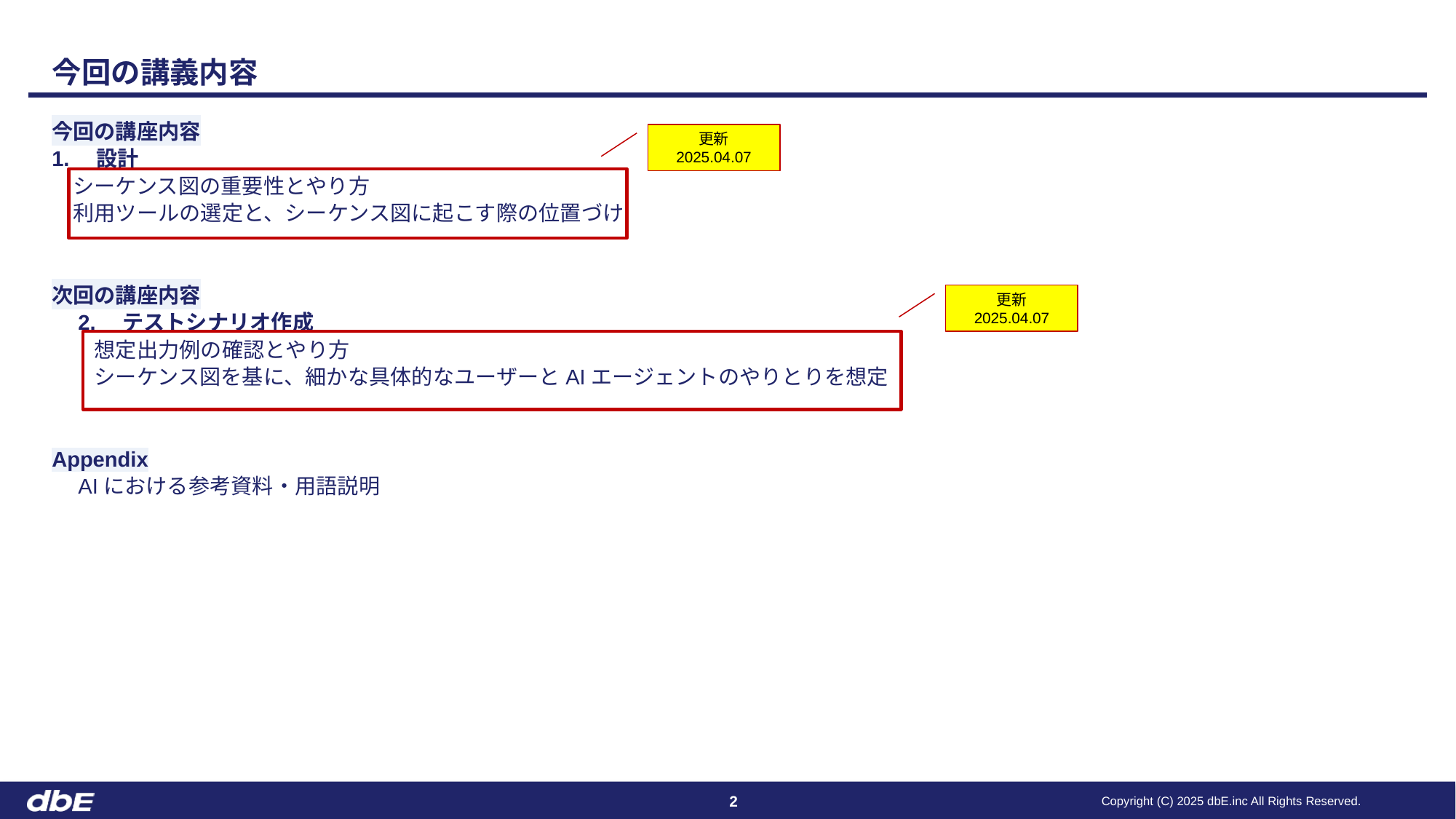

# 今回の講義内容
今回の講座内容
1.　設計
　シーケンス図の重要性とやり方
　利用ツールの選定と、シーケンス図に起こす際の位置づけ

次回の講座内容
　2.　テストシナリオ作成
　　想定出力例の確認とやり方
　　シーケンス図を基に、細かな具体的なユーザーとAIエージェントのやりとりを想定

Appendix
　AIにおける参考資料・用語説明
更新
2025.04.07

更新
2025.04.07

Copyright (C) 2025 dbE.inc All Rights Reserved.
2